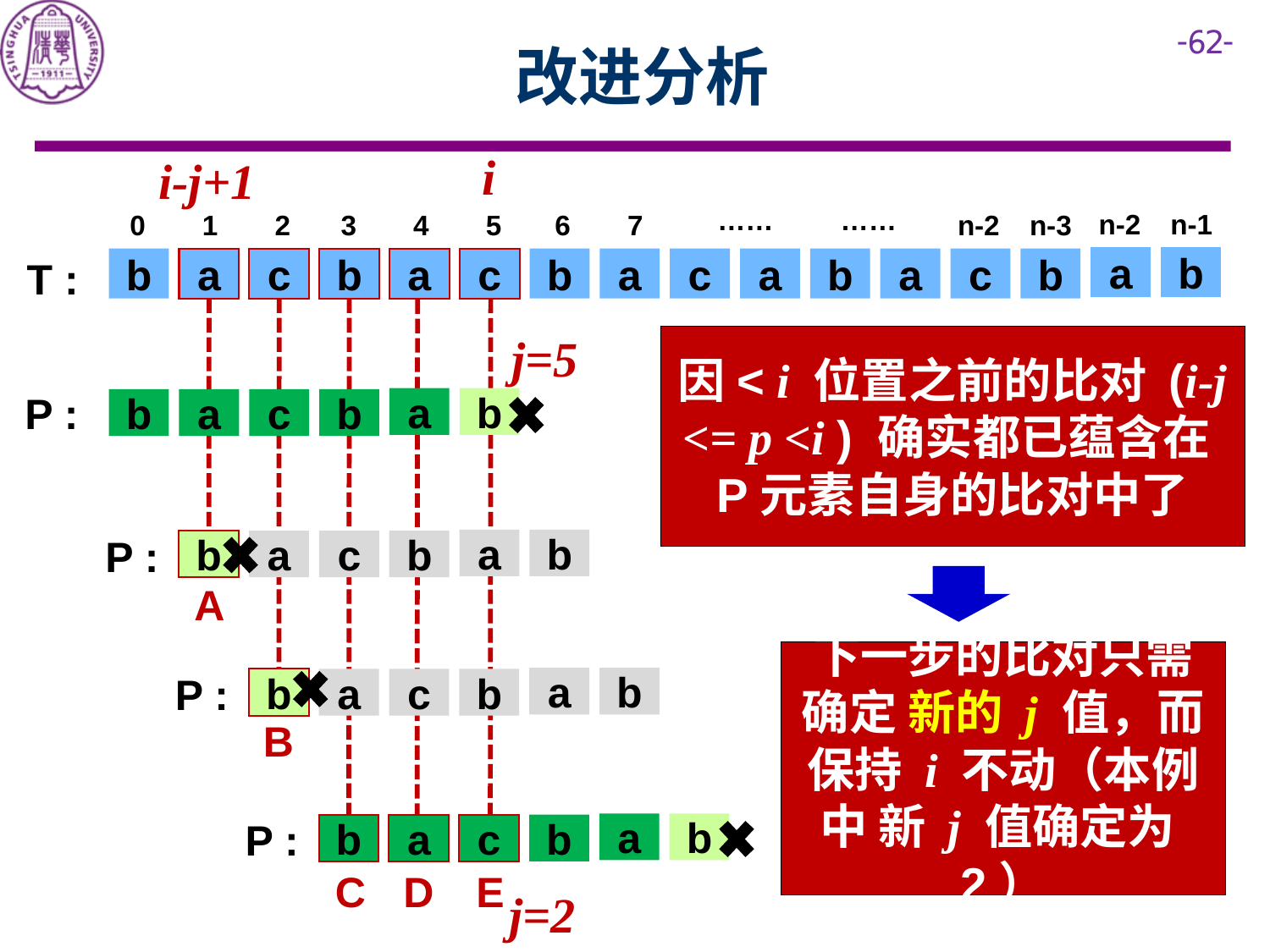

# 改进分析
i
i-j+1
……
……
n-2
n-1
0
1
2
3
4
5
6
7
n-2
n-3
T :
a
b
b
a
c
b
a
c
b
a
c
a
b
a
c
b
j=5
因< i 位置之前的比对 (i-j <= p <i ) 确实都已蕴含在P元素自身的比对中了

a
b
b
a
c
b
  P :

a
b
P :
b
a
c
b

A
下一步的比对只需确定 新的 j 值，而保持 i 不动（本例中 新 j 值确定为2）

a
b
P :
b
a
c
b
B

a
b
P :
b
a
c
b
C
D
E
j=2